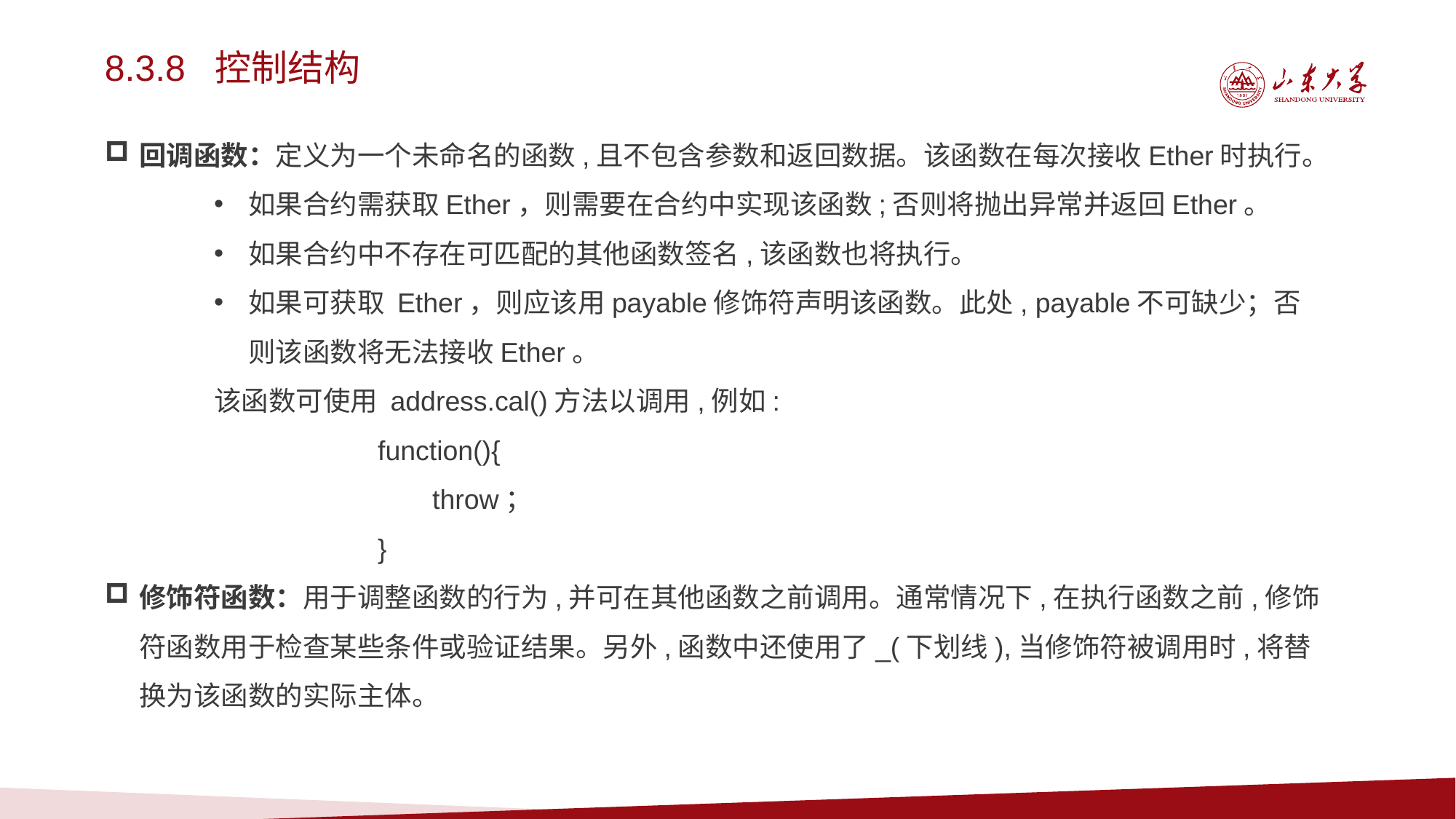

8.3.8  控制结构
回调函数：定义为一个未命名的函数,且不包含参数和返回数据。该函数在每次接收Ether时执行。
如果合约需获取Ether，则需要在合约中实现该函数;否则将抛出异常并返回Ether。
如果合约中不存在可匹配的其他函数签名,该函数也将执行。
如果可获取 Ether，则应该用payable修饰符声明该函数。此处, payable不可缺少；否则该函数将无法接收Ether。
该函数可使用 address.cal()方法以调用,例如:
function(){
throw；
}
修饰符函数：用于调整函数的行为,并可在其他函数之前调用。通常情况下,在执行函数之前,修饰符函数用于检查某些条件或验证结果。另外,函数中还使用了_(下划线),当修饰符被调用时,将替换为该函数的实际主体。